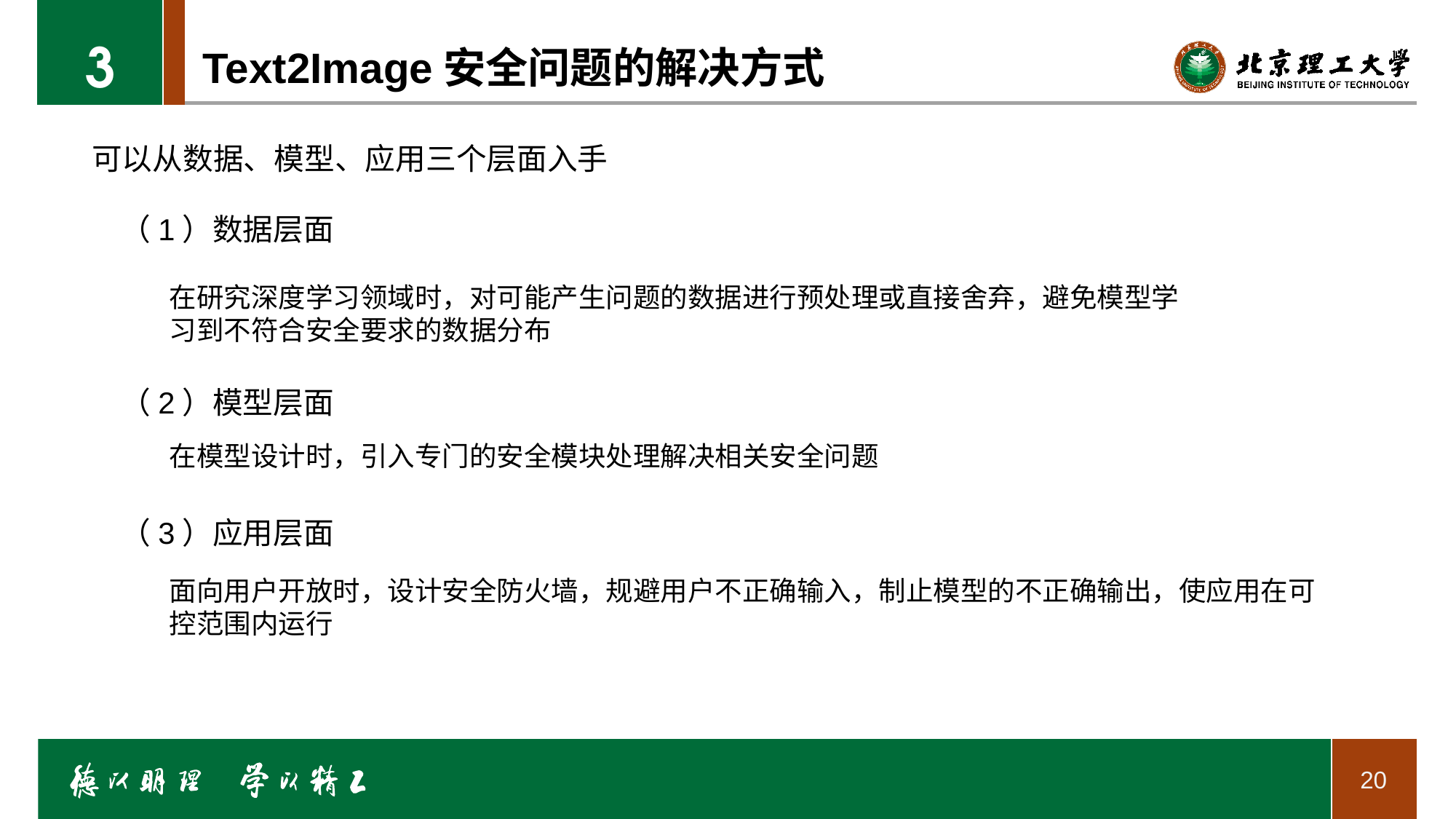

3
# Text2Image安全问题的解决方式
可以从数据、模型、应用三个层面入手
（1）数据层面
在研究深度学习领域时，对可能产生问题的数据进行预处理或直接舍弃，避免模型学习到不符合安全要求的数据分布
（2）模型层面
在模型设计时，引入专门的安全模块处理解决相关安全问题
（3）应用层面
面向用户开放时，设计安全防火墙，规避用户不正确输入，制止模型的不正确输出，使应用在可控范围内运行